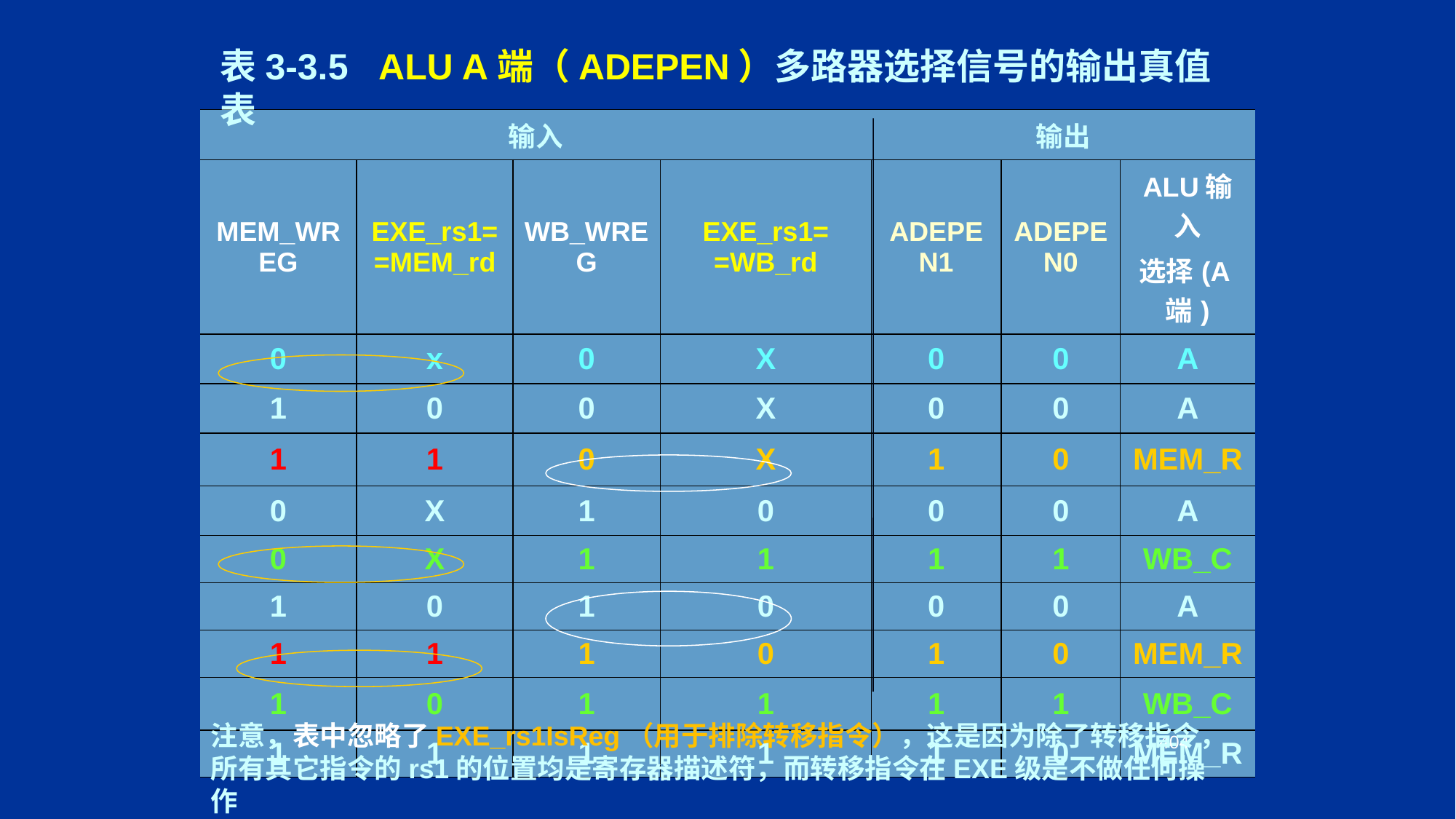

表3-3.5   ALU A端（ADEPEN）多路器选择信号的输出真值表
| 输入 |  |  |  | 输出 |  |  |
| --- | --- | --- | --- | --- | --- | --- |
| MEM\_WREG | EXE\_rs1= =MEM\_rd | WB\_WREG | EXE\_rs1= =WB\_rd | ADEPEN1 | ADEPEN0 | ALU输入 选择(A端) |
| 0 | x | 0 | X | 0 | 0 | A |
| 1 | 0 | 0 | X | 0 | 0 | A |
| 1 | 1 | 0 | X | 1 | 0 | MEM\_R |
| 0 | X | 1 | 0 | 0 | 0 | A |
| 0 | X | 1 | 1 | 1 | 1 | WB\_C |
| 1 | 0 | 1 | 0 | 0 | 0 | A |
| 1 | 1 | 1 | 0 | 1 | 0 | MEM\_R |
| 1 | 0 | 1 | 1 | 1 | 1 | WB\_C |
| 1 | 1 | 1 | 1 | 1 | 0 | MEM\_R |

404
注意，表中忽略了EXE_rs1IsReg（用于排除转移指令），这是因为除了转移指令，所有其它指令的rs1的位置均是寄存器描述符，而转移指令在EXE级是不做任何操作